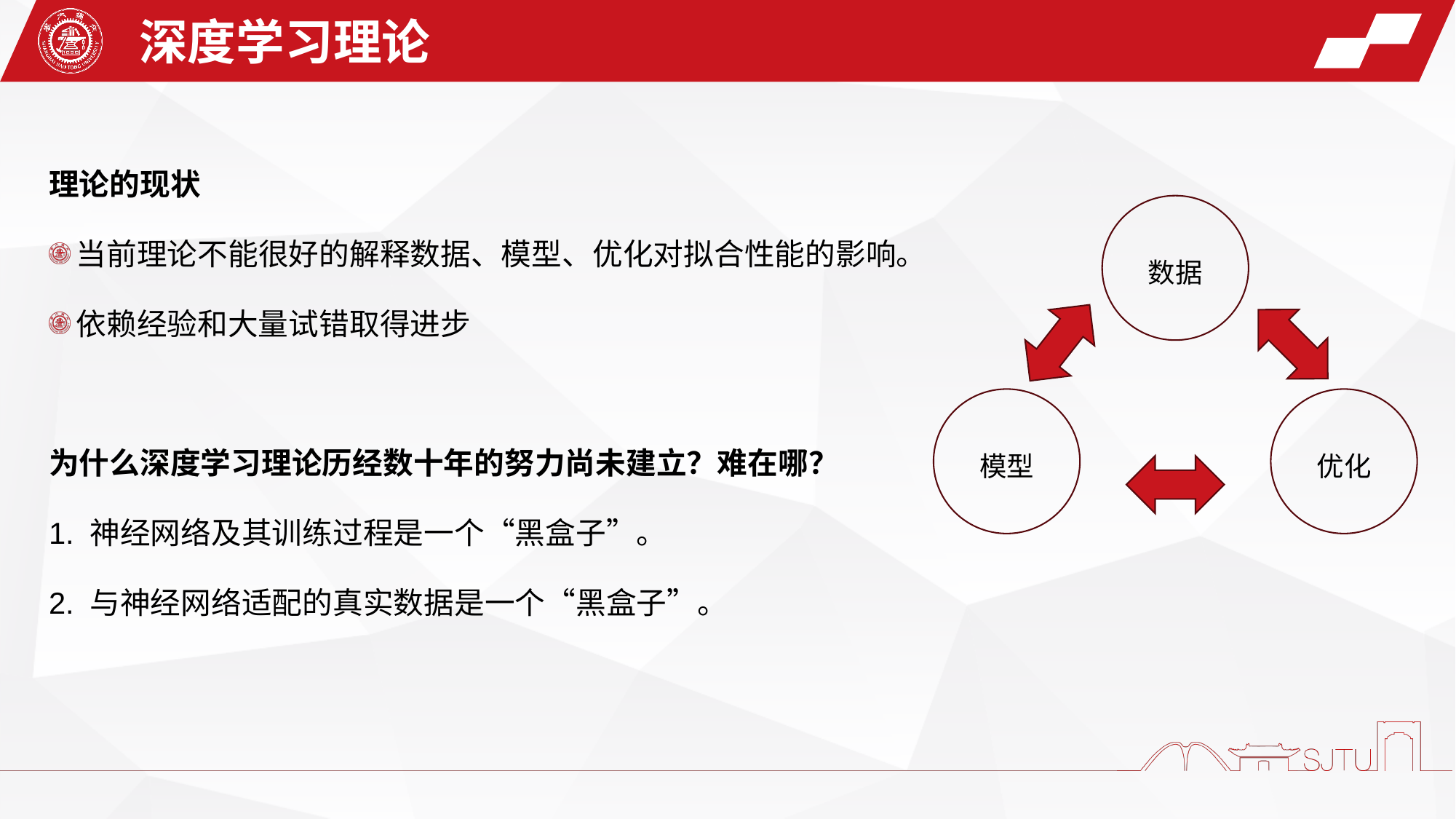

深度学习理论
理论的现状
当前理论不能很好的解释数据、模型、优化对拟合性能的影响。
依赖经验和大量试错取得进步

为什么深度学习理论历经数十年的努力尚未建立？难在哪？
神经网络及其训练过程是一个“黑盒子”。
与神经网络适配的真实数据是一个“黑盒子”。

数据

模型

优化